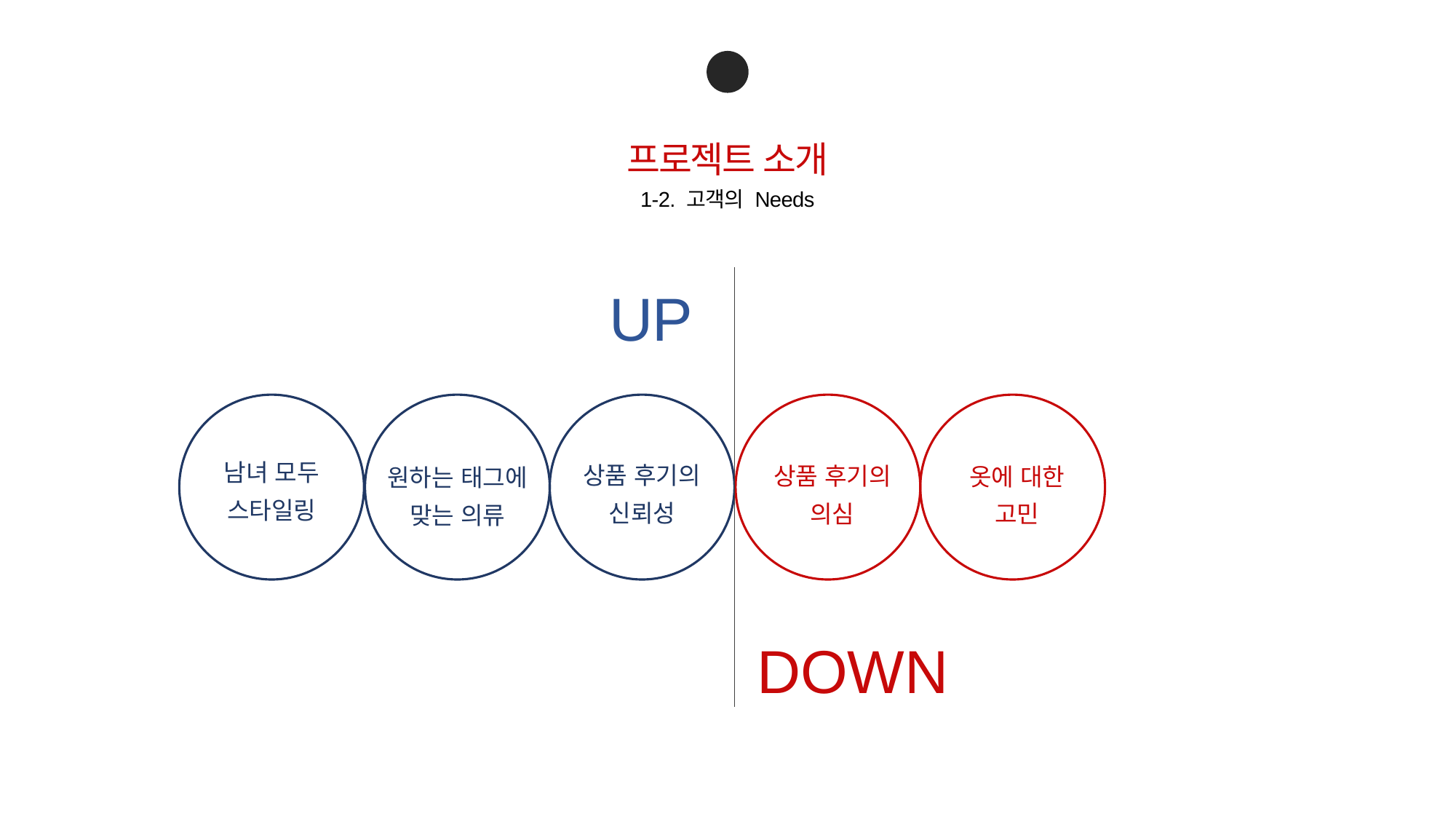

01
프로젝트 소개
1-2. 고객의 Needs
UP

남녀 모두
스타일링
상품 후기의
신뢰성
상품 후기의
의심
옷에 대한
고민
원하는 태그에
맞는 의류
DOWN